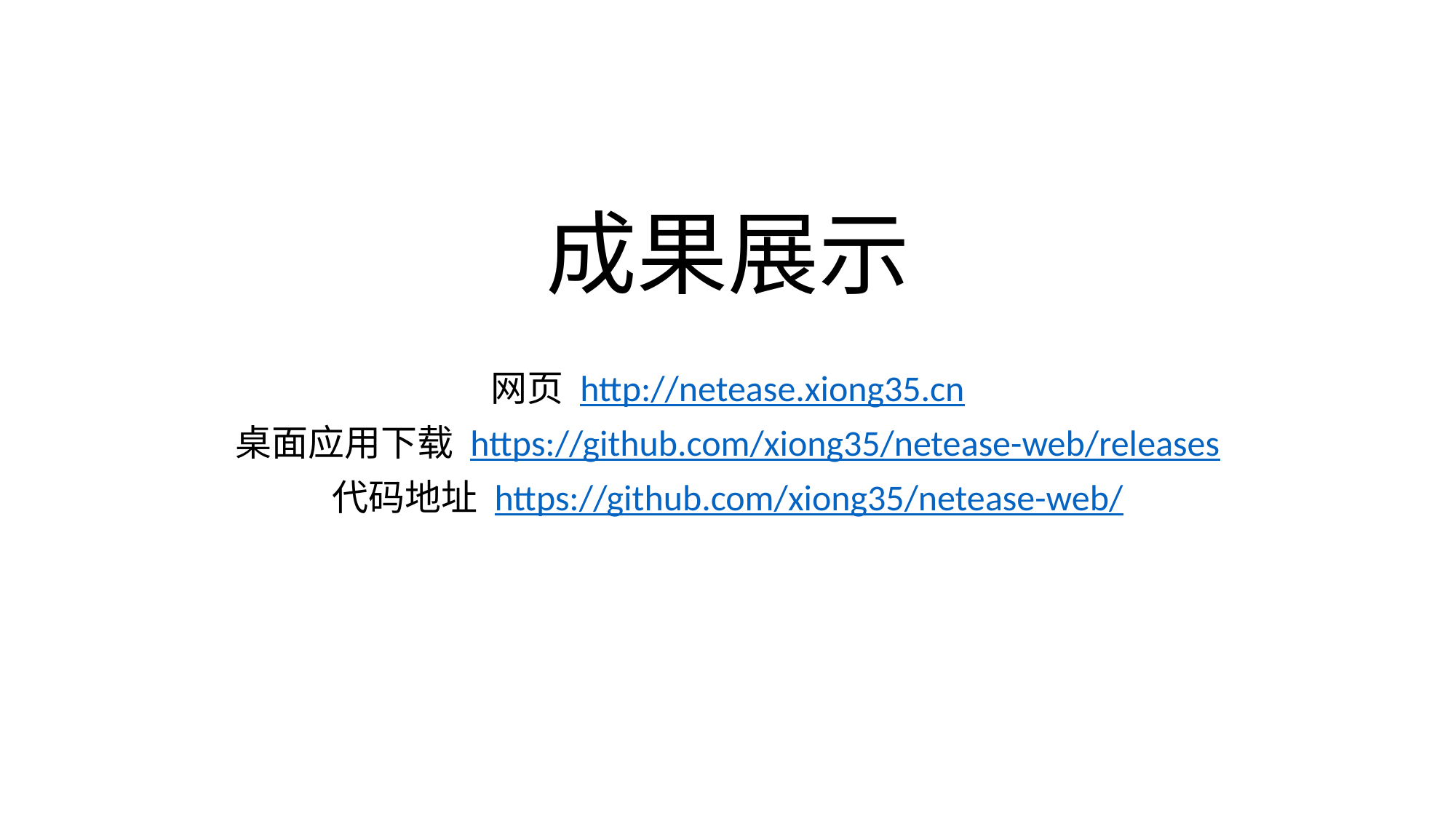

# 成果展示
网页 http://netease.xiong35.cn
桌面应用下载 https://github.com/xiong35/netease-web/releases
代码地址 https://github.com/xiong35/netease-web/